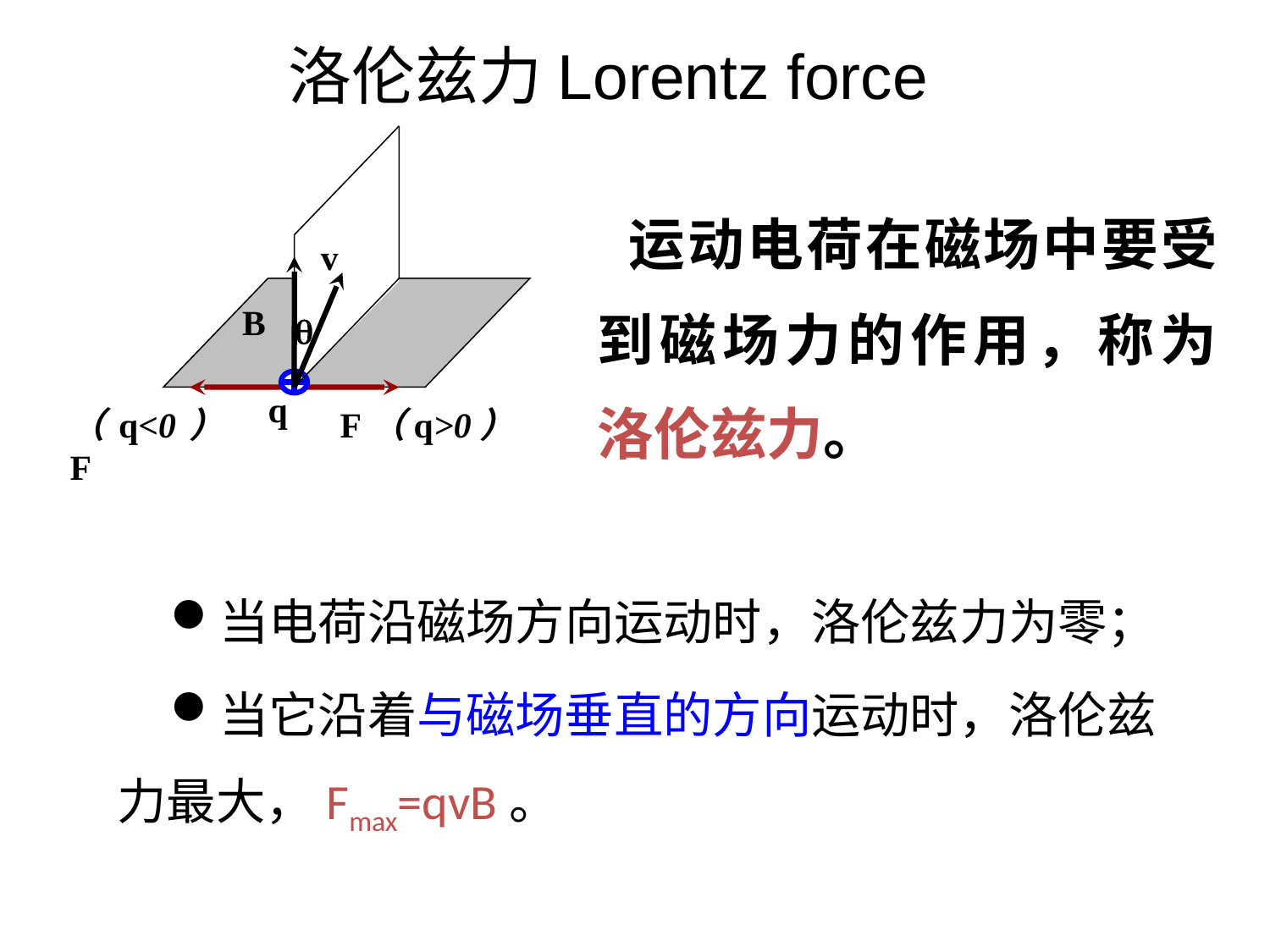

# 洛伦兹力Lorentz force

v

 θ

B

q

（q<0） F
F（q>0）

 运动电荷在磁场中要受到磁场力的作用，称为洛伦兹力。
当电荷沿磁场方向运动时，洛伦兹力为零；
当它沿着与磁场垂直的方向运动时，洛伦兹力最大，Fmax=qvB。